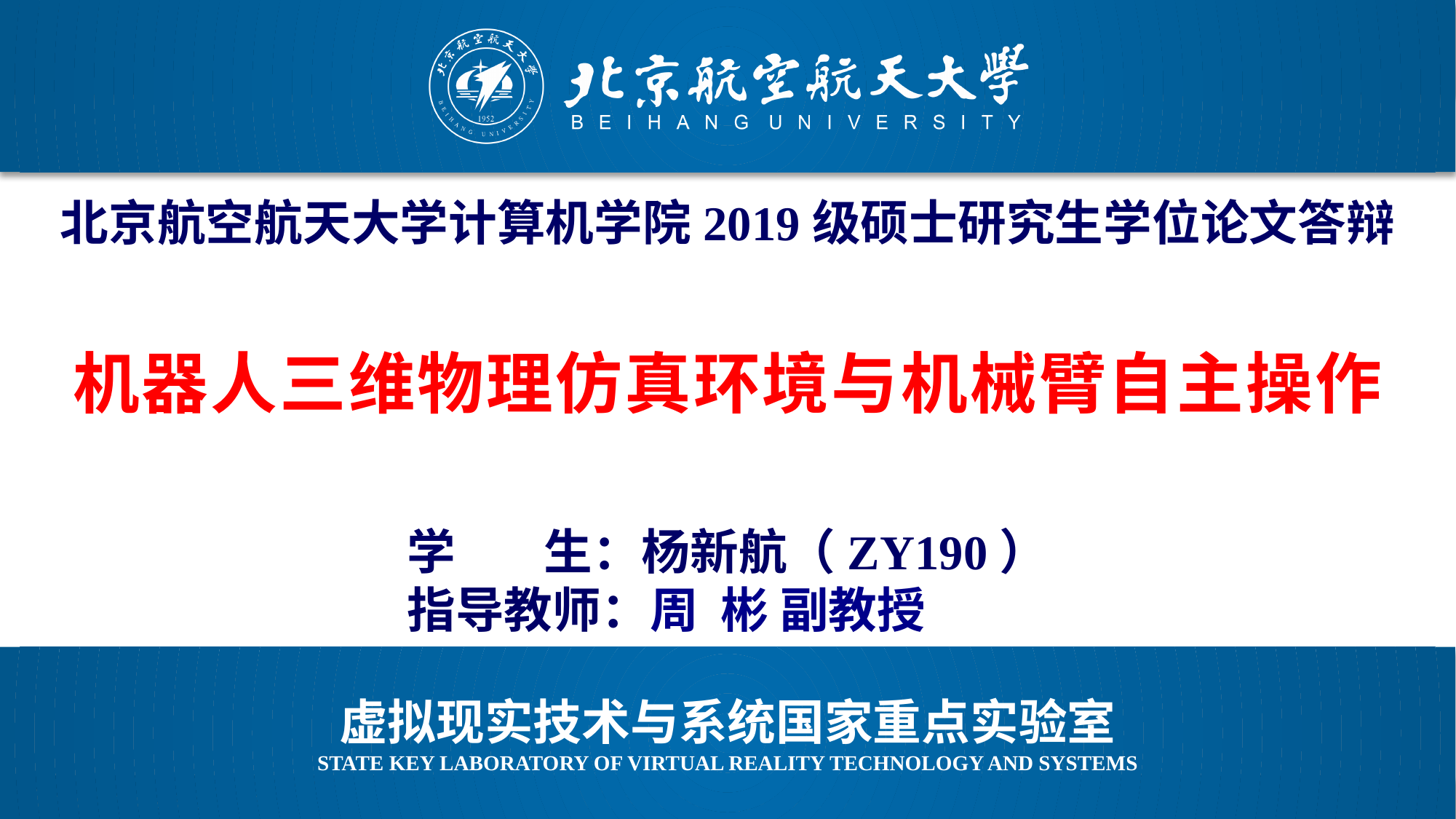

北京航空航天大学计算机学院2019级硕士研究生学位论文答辩
机器人三维物理仿真环境与机械臂自主操作
学        生：杨新航（ZY190）
指导教师：周  彬 副教授